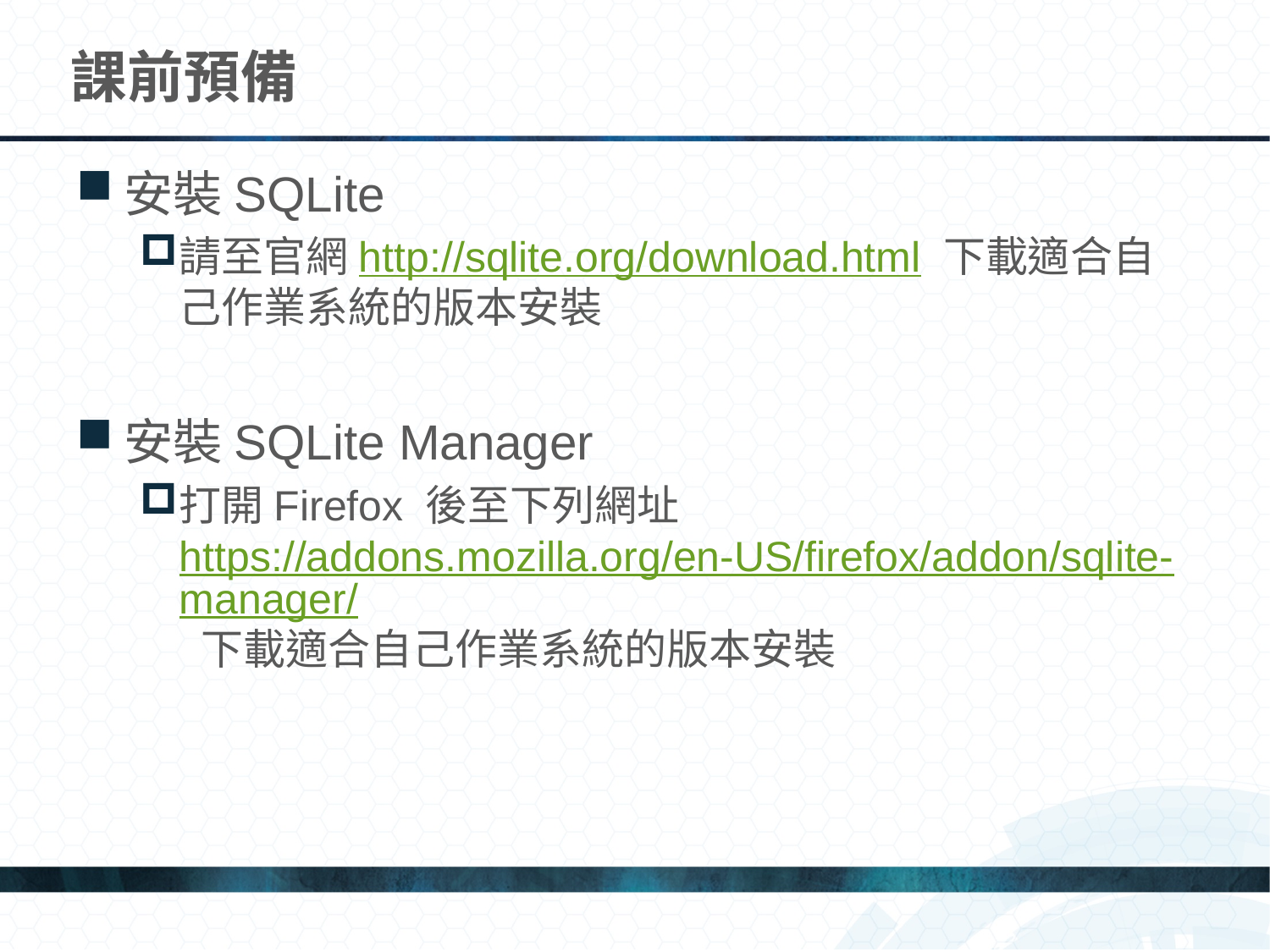

# 課前預備
安裝SQLite
請至官網http://sqlite.org/download.html 下載適合自己作業系統的版本安裝

安裝SQLite Manager
打開Firefox 後至下列網址 https://addons.mozilla.org/en-US/firefox/addon/sqlite-manager/ 下載適合自己作業系統的版本安裝